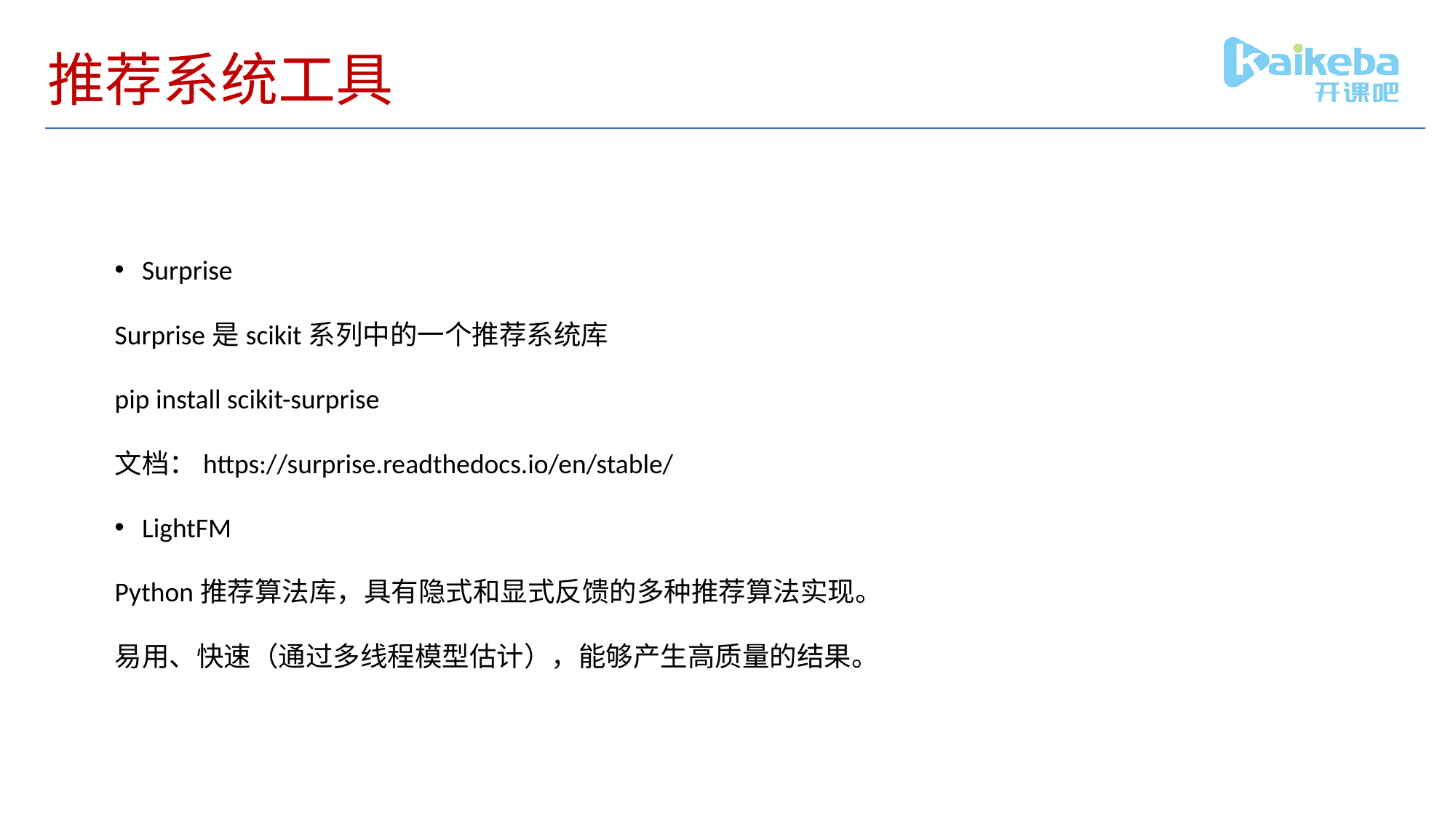

# 推荐系统工具
Surprise
Surprise是scikit系列中的一个推荐系统库
pip install scikit-surprise
文档：https://surprise.readthedocs.io/en/stable/
LightFM
Python推荐算法库，具有隐式和显式反馈的多种推荐算法实现。
易用、快速（通过多线程模型估计），能够产生高质量的结果。